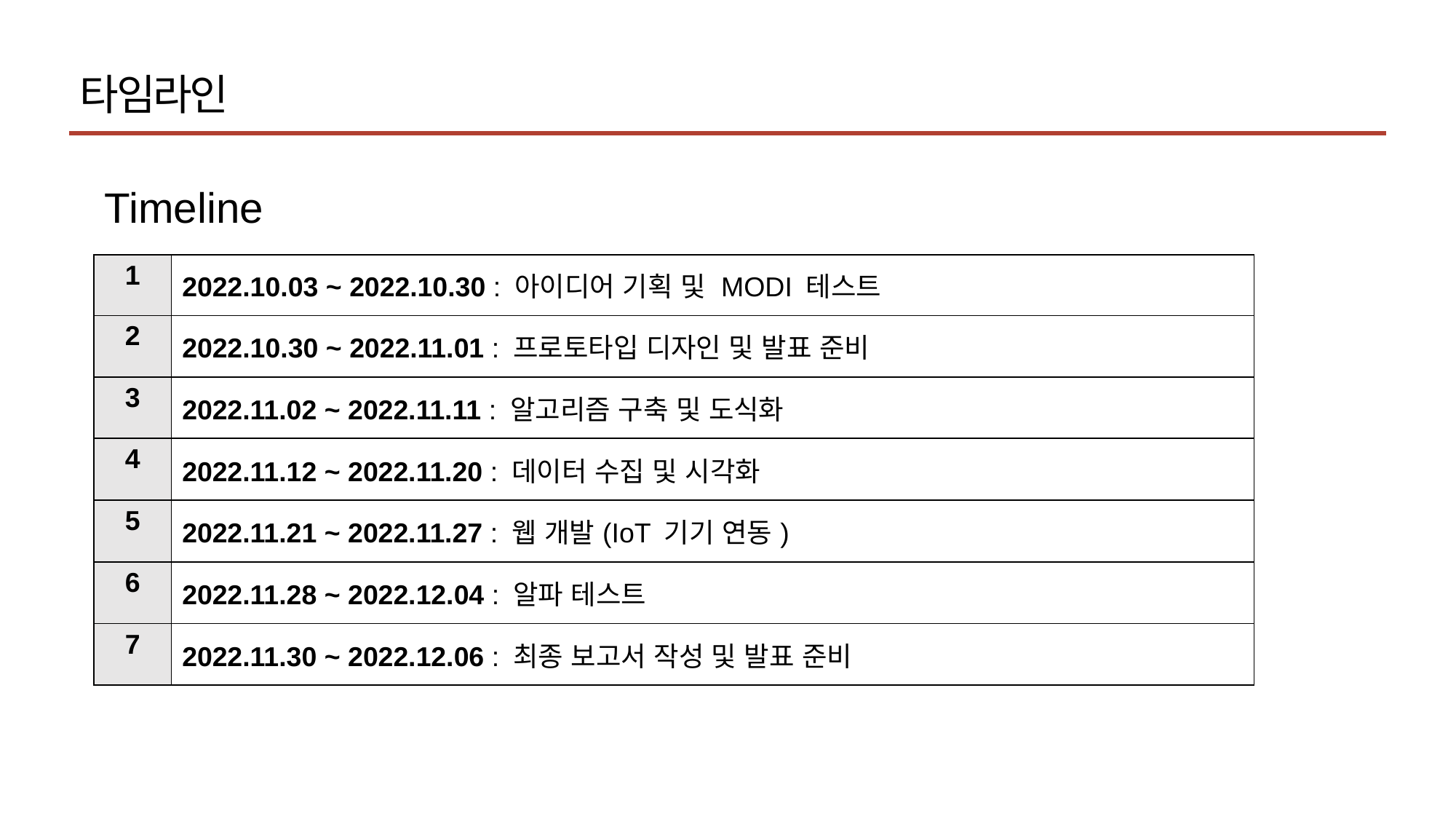

타임라인
Timeline
| 1 | 2022.10.03 ~ 2022.10.30 : 아이디어 기획 및 MODI 테스트 |
| --- | --- |
| 2 | 2022.10.30 ~ 2022.11.01 : 프로토타입 디자인 및 발표 준비 |
| 3 | 2022.11.02 ~ 2022.11.11 : 알고리즘 구축 및 도식화 |
| 4 | 2022.11.12 ~ 2022.11.20 : 데이터 수집 및 시각화 |
| 5 | 2022.11.21 ~ 2022.11.27 : 웹 개발(IoT 기기 연동) |
| 6 | 2022.11.28 ~ 2022.12.04 : 알파 테스트 |
| 7 | 2022.11.30 ~ 2022.12.06 : 최종 보고서 작성 및 발표 준비 |